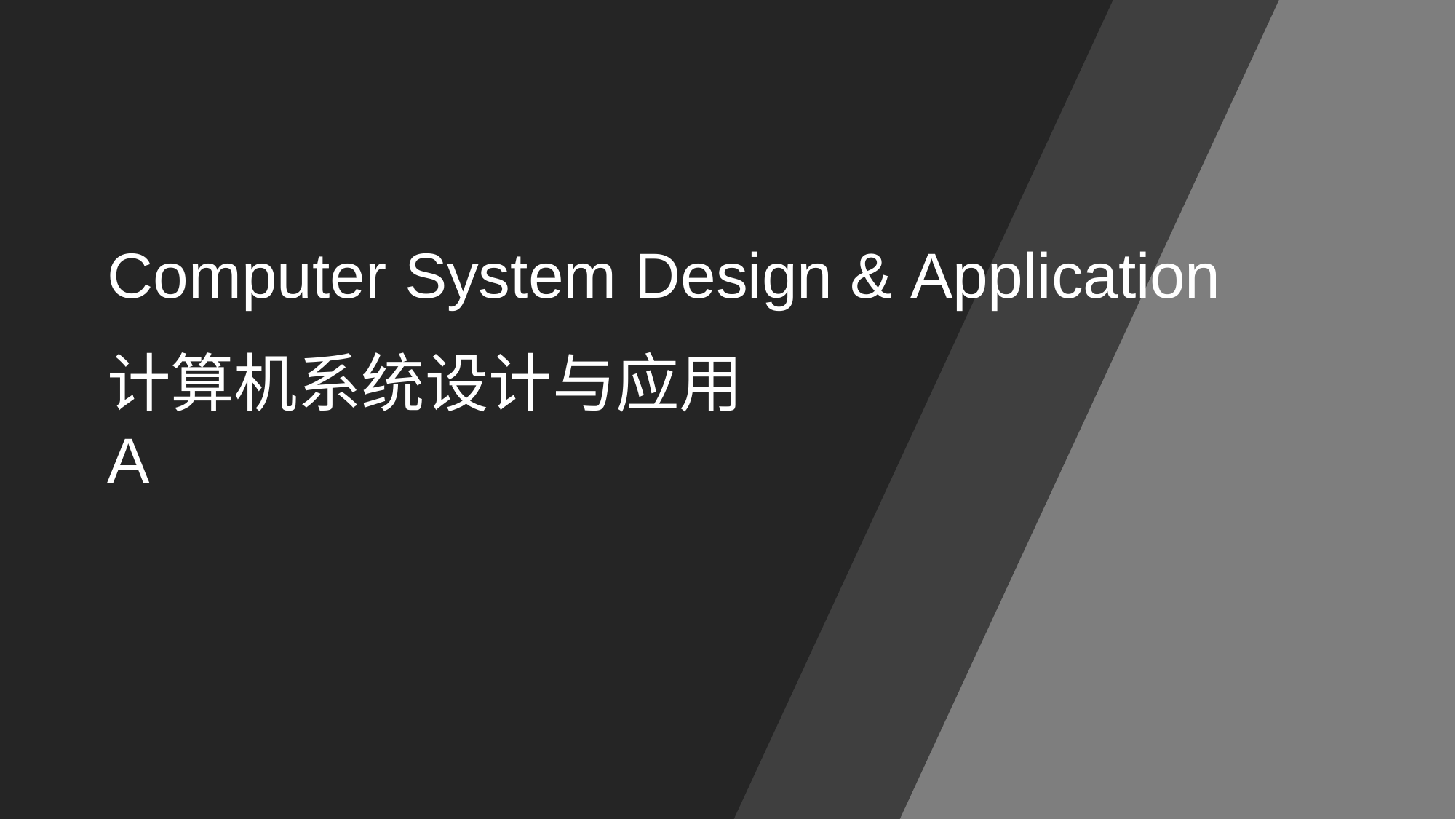

# Computer System Design & Application
计算机系统设计与应用A
1